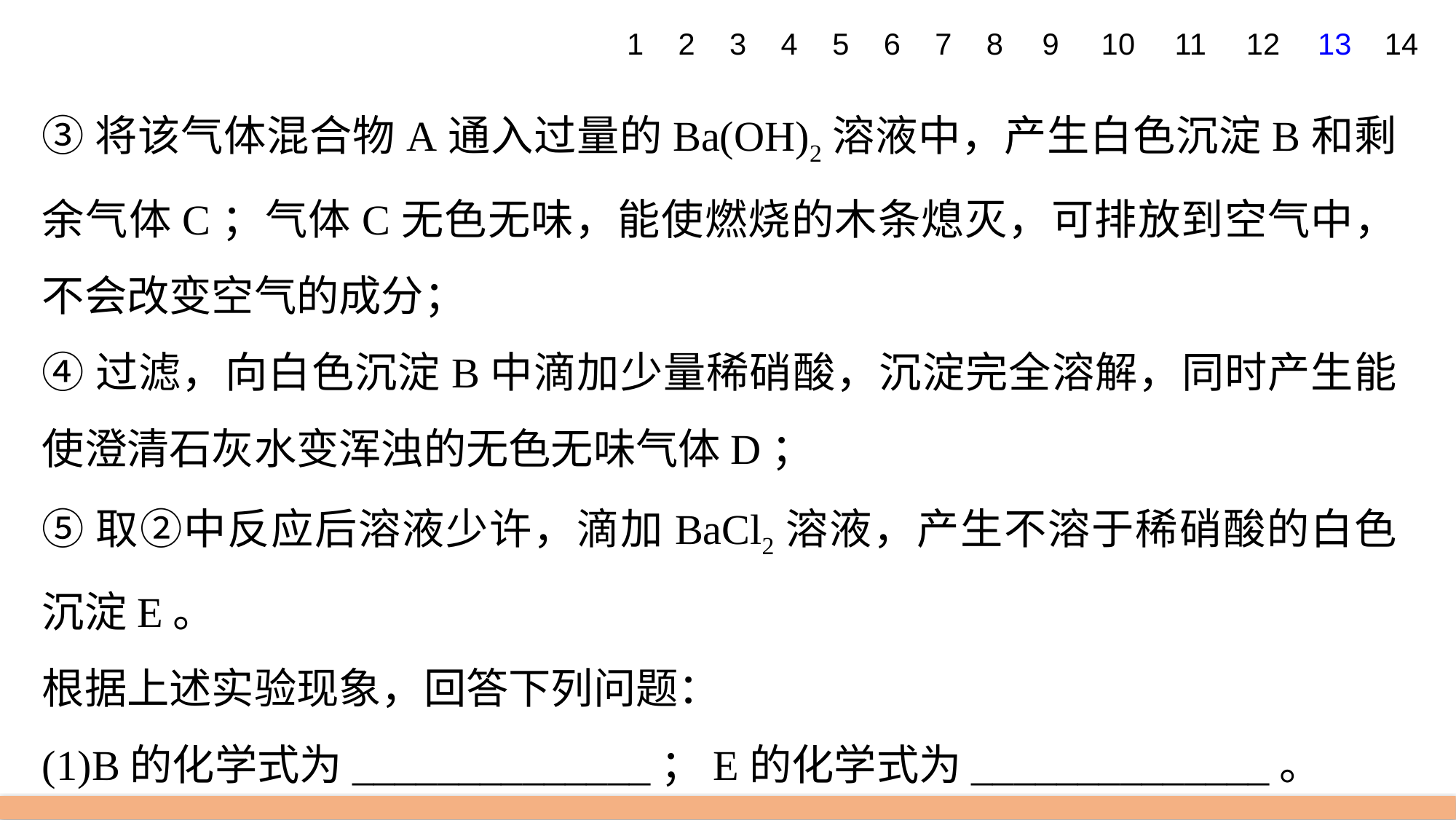

1
2
3
4
5
6
7
8
9
10
11
12
13
14
③将该气体混合物A通入过量的Ba(OH)2溶液中，产生白色沉淀B和剩余气体C；气体C无色无味，能使燃烧的木条熄灭，可排放到空气中，不会改变空气的成分；
④过滤，向白色沉淀B中滴加少量稀硝酸，沉淀完全溶解，同时产生能使澄清石灰水变浑浊的无色无味气体D；
⑤取②中反应后溶液少许，滴加BaCl2溶液，产生不溶于稀硝酸的白色沉淀E。
根据上述实验现象，回答下列问题：
(1)B的化学式为______________；E的化学式为______________。